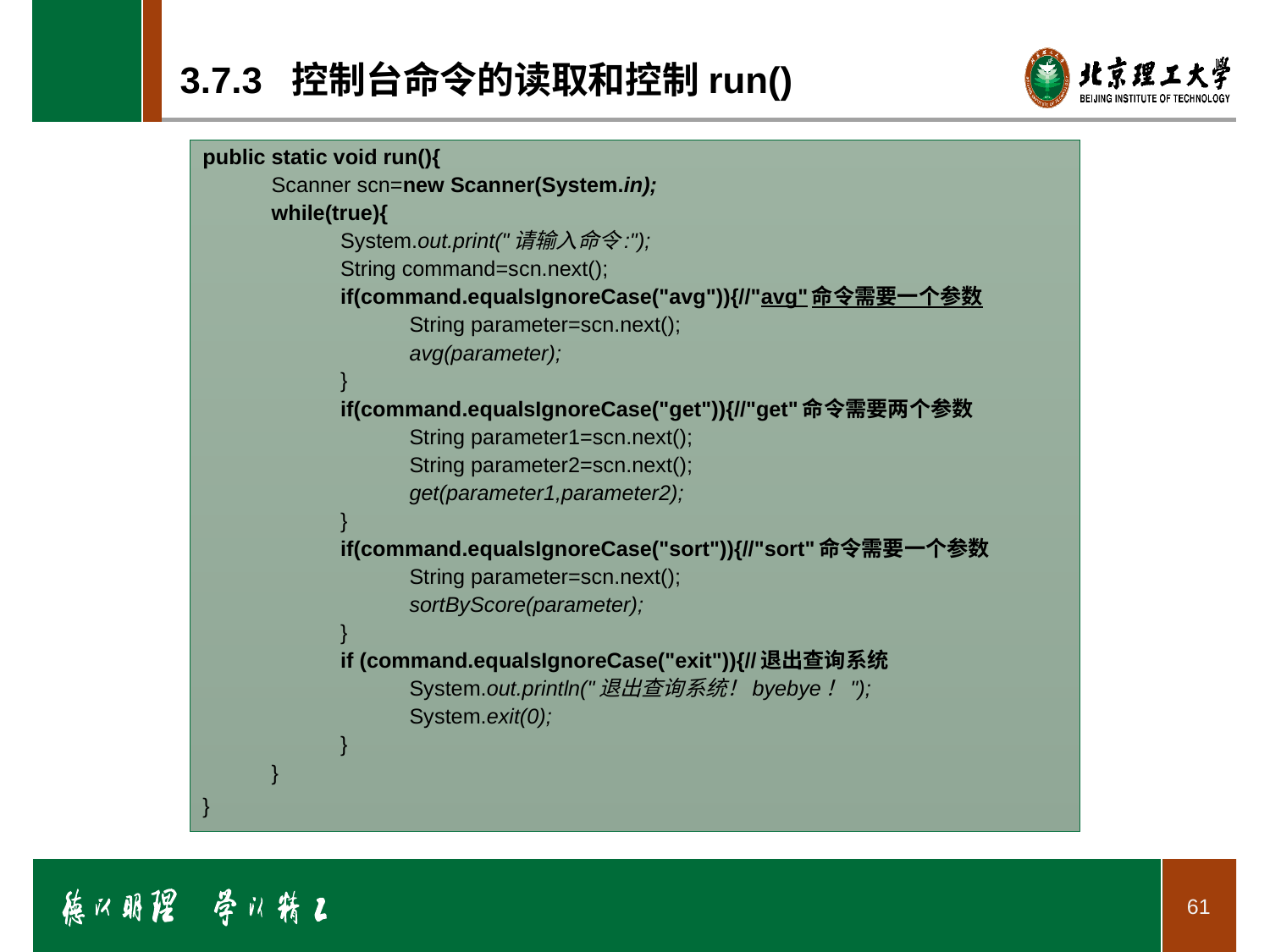

# 3.7.3  控制台命令的读取和控制run()
public static void run(){
Scanner scn=new Scanner(System.in);
while(true){
System.out.print("请输入命令:");
String command=scn.next();
if(command.equalsIgnoreCase("avg")){//"avg"命令需要一个参数
String parameter=scn.next();
avg(parameter);
}
if(command.equalsIgnoreCase("get")){//"get"命令需要两个参数
String parameter1=scn.next();
String parameter2=scn.next();
get(parameter1,parameter2);
}
if(command.equalsIgnoreCase("sort")){//"sort"命令需要一个参数
String parameter=scn.next();
sortByScore(parameter);
}
if (command.equalsIgnoreCase("exit")){//退出查询系统
System.out.println("退出查询系统！byebye！");
System.exit(0);
}
}
}